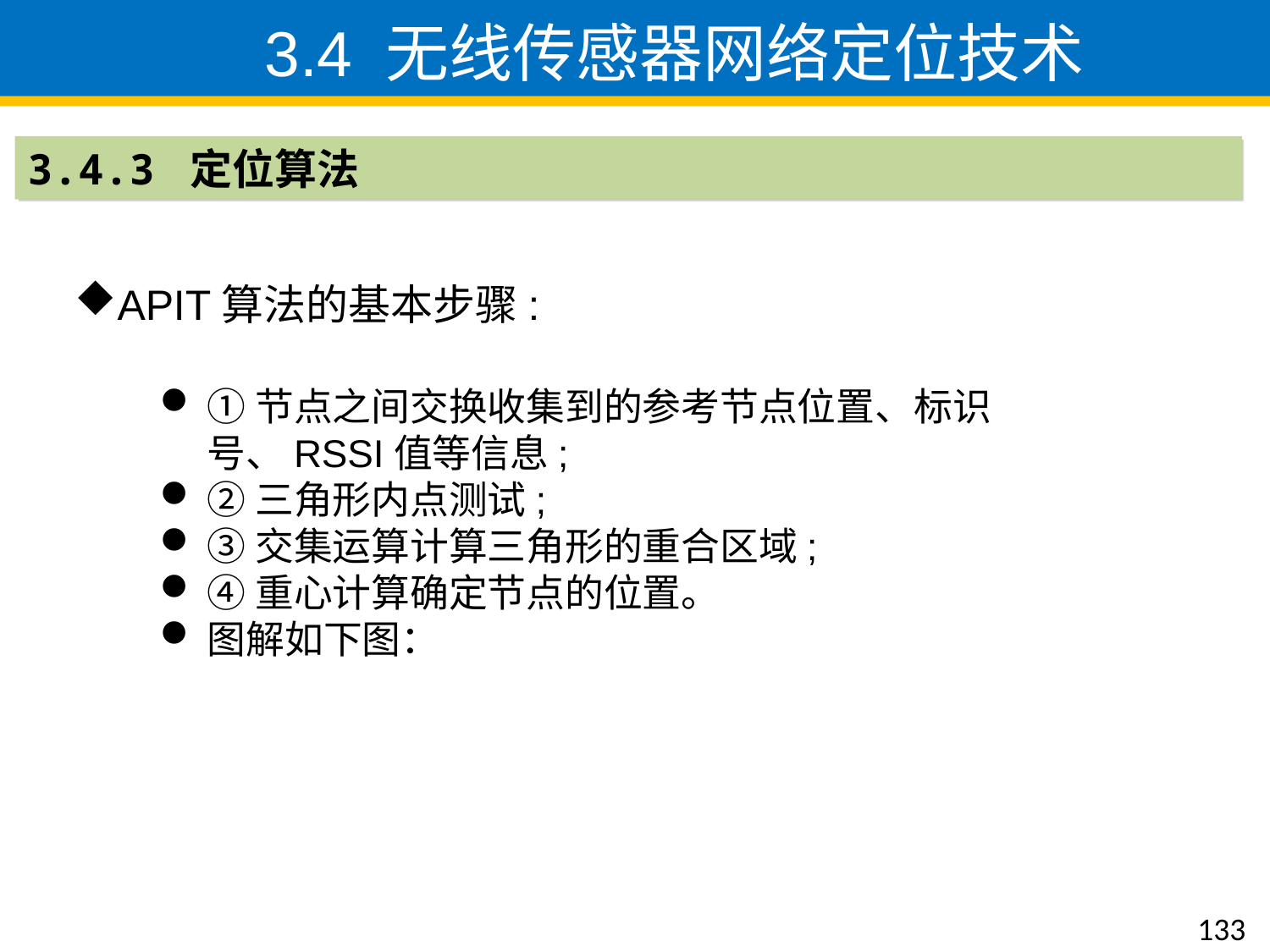

3.4 无线传感器网络定位技术

3.4.3 定位算法
APIT算法的基本步骤:
①节点之间交换收集到的参考节点位置、标识号、RSSI值等信息;
②三角形内点测试;
③交集运算计算三角形的重合区域;
④重心计算确定节点的位置。
图解如下图：
133